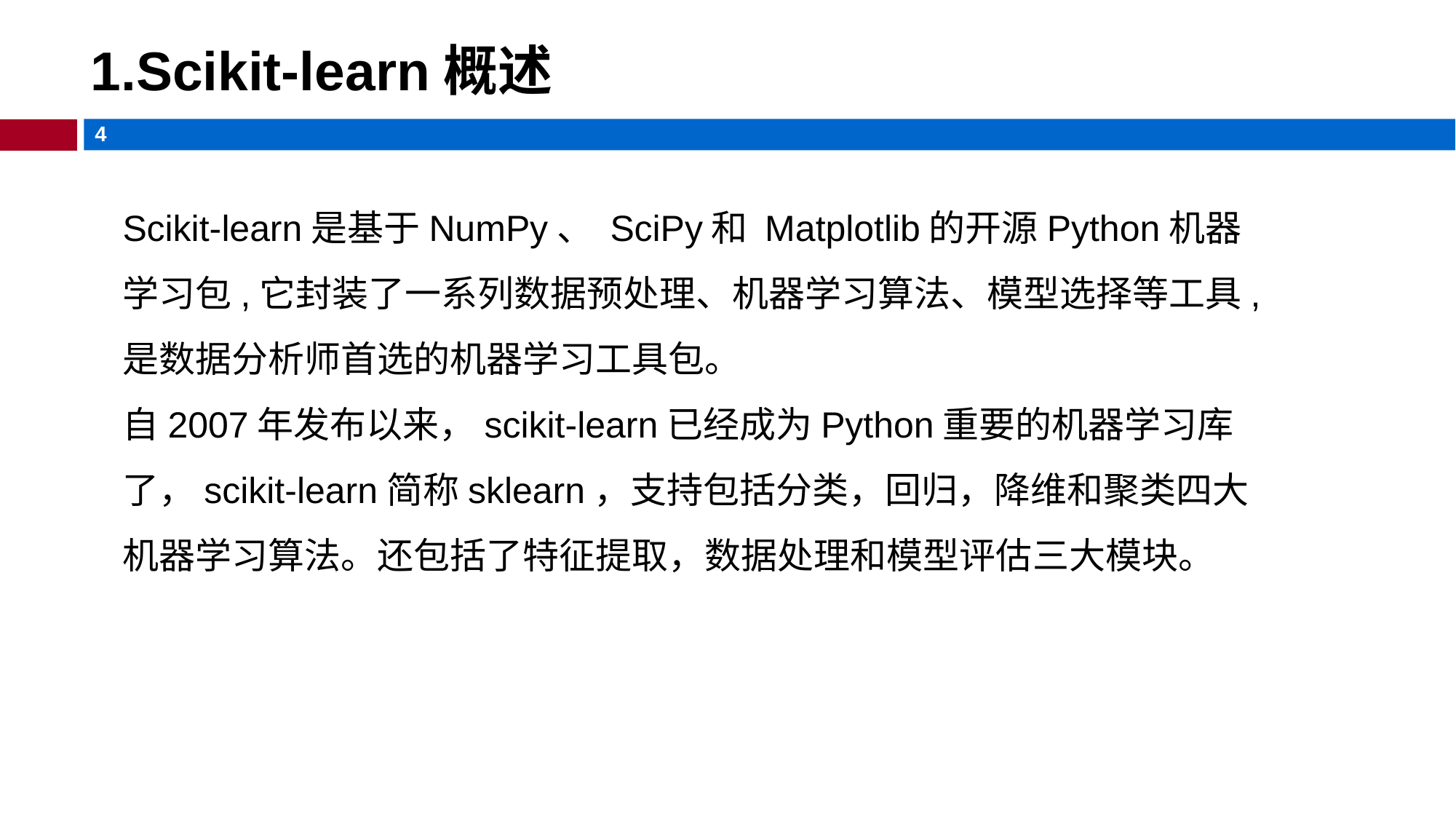

# 1.Scikit-learn概述
Scikit-learn是基于NumPy、 SciPy和 Matplotlib的开源Python机器学习包,它封装了一系列数据预处理、机器学习算法、模型选择等工具,是数据分析师首选的机器学习工具包。
自2007年发布以来，scikit-learn已经成为Python重要的机器学习库了，scikit-learn简称sklearn，支持包括分类，回归，降维和聚类四大机器学习算法。还包括了特征提取，数据处理和模型评估三大模块。